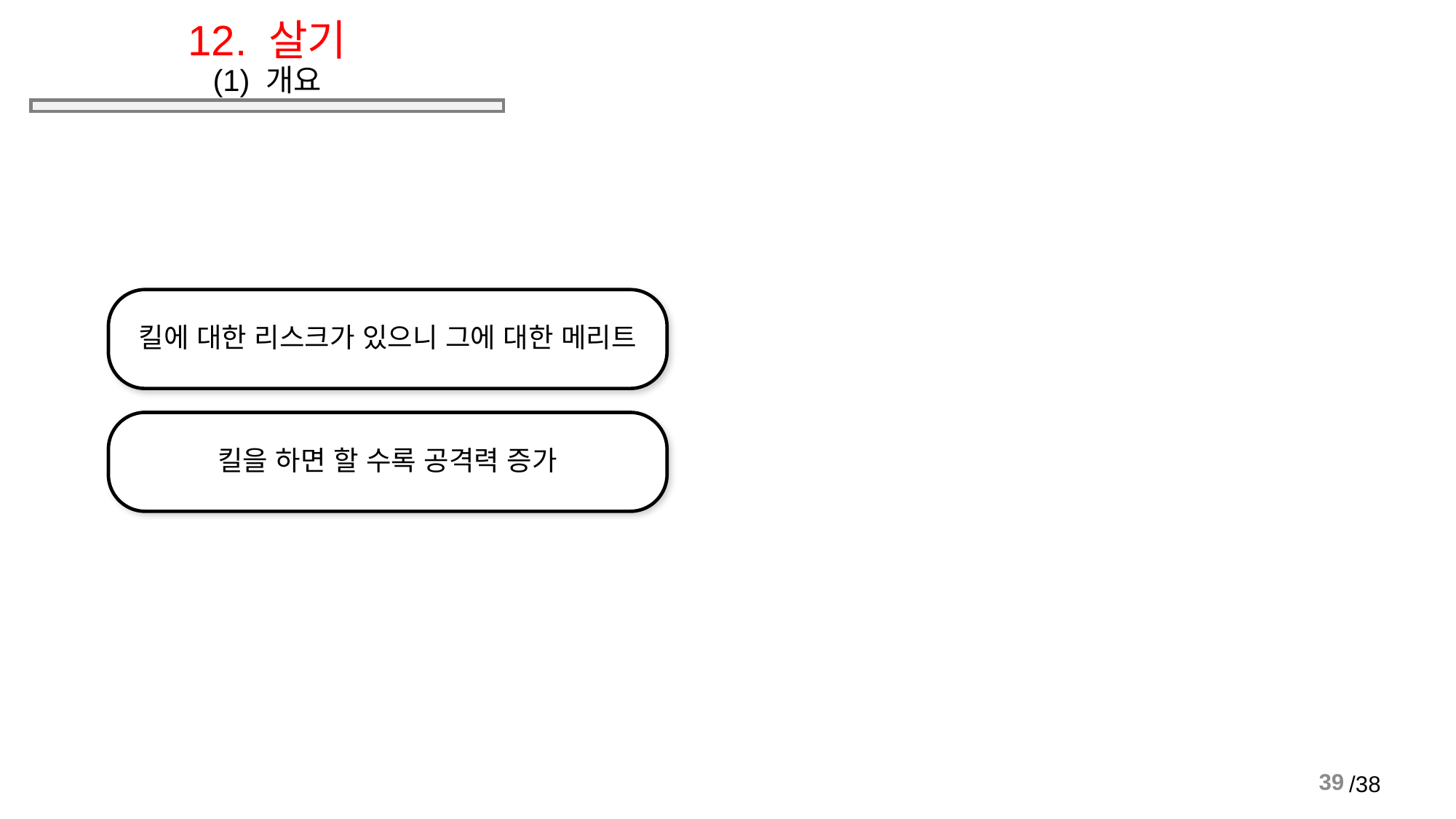

# 12. 살기 (1) 개요
킬에 대한 리스크가 있으니 그에 대한 메리트
킬을 하면 할 수록 공격력 증가
39